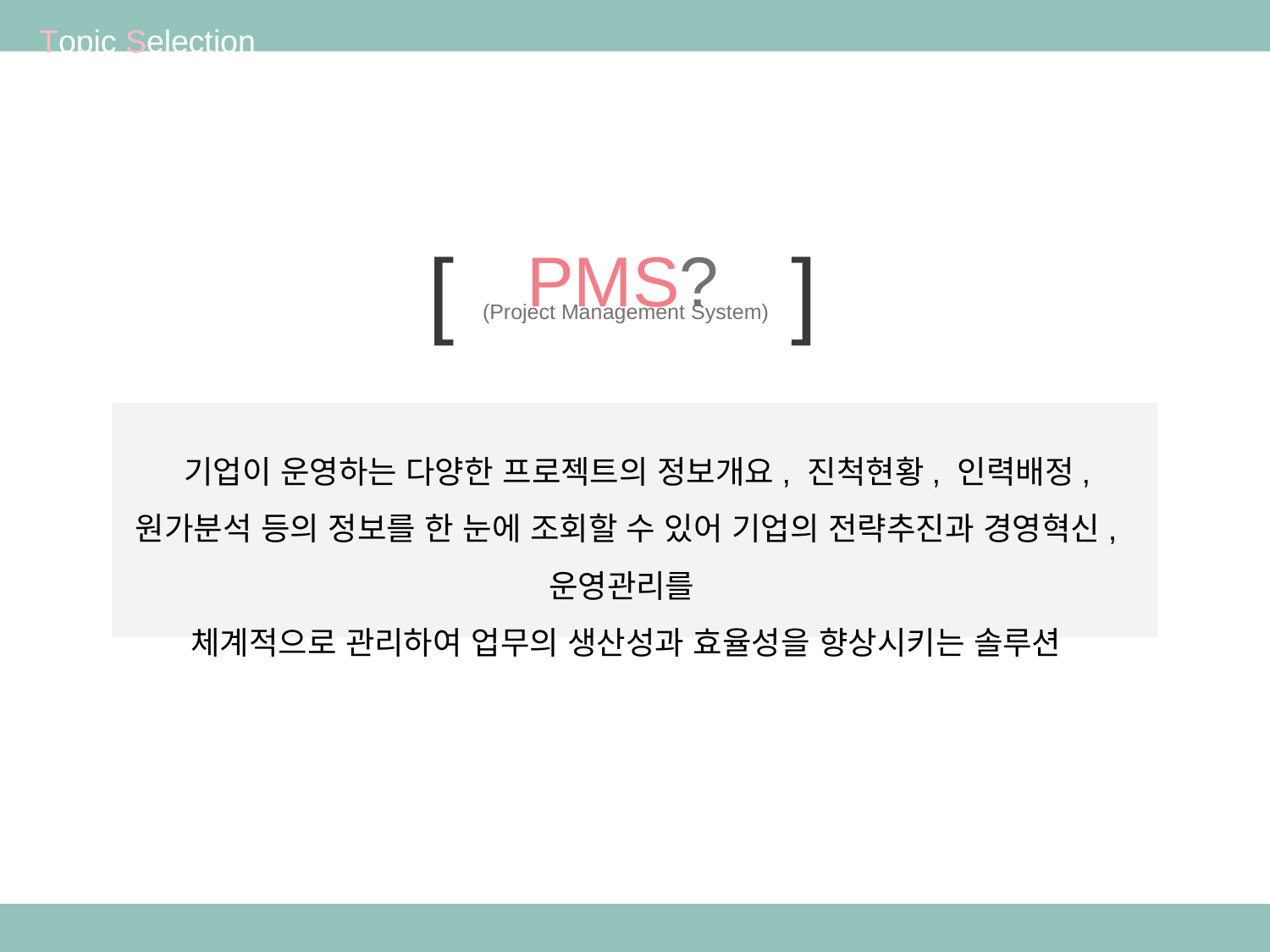

Topic Selection
[
]
PMS?
 (Project Management System)

  기업이 운영하는 다양한 프로젝트의 정보개요, 진척현황, 인력배정, 원가분석 등의 정보를 한 눈에 조회할 수 있어 기업의 전략추진과 경영혁신, 운영관리를
체계적으로 관리하여 업무의 생산성과 효율성을 향상시키는 솔루션